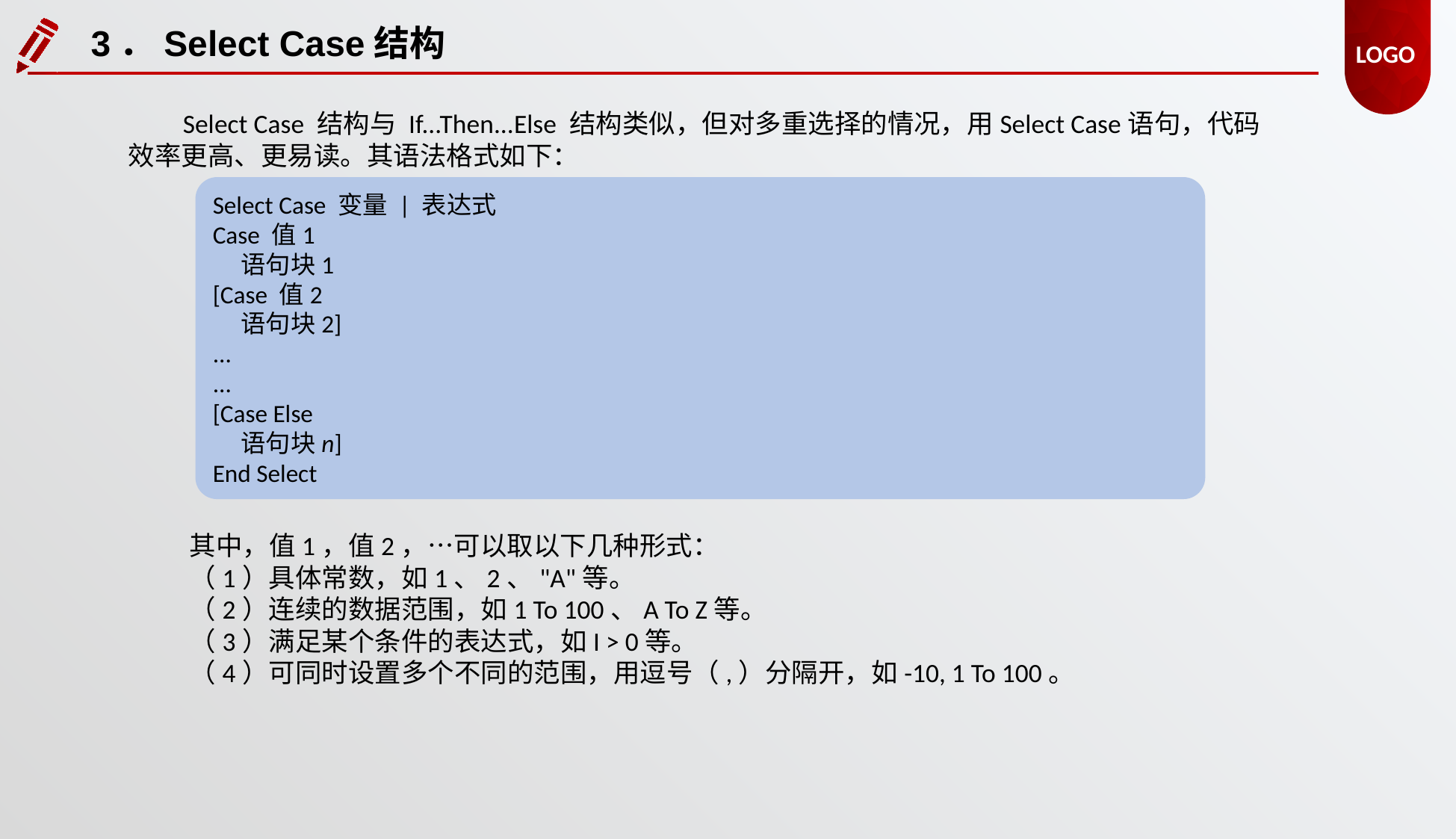

3．Select Case结构
Select Case 结构与 If...Then...Else 结构类似，但对多重选择的情况，用Select Case语句，代码效率更高、更易读。其语法格式如下：
Select Case 变量 | 表达式
Case 值1
    语句块1
[Case 值2
    语句块2]
...
...
[Case Else
    语句块n]
End Select
其中，值1，值2，…可以取以下几种形式：
（1）具体常数，如1、2、"A"等。
（2）连续的数据范围，如1 To 100、A To Z等。
（3）满足某个条件的表达式，如I > 0等。
（4）可同时设置多个不同的范围，用逗号（,）分隔开，如-10, 1 To 100。